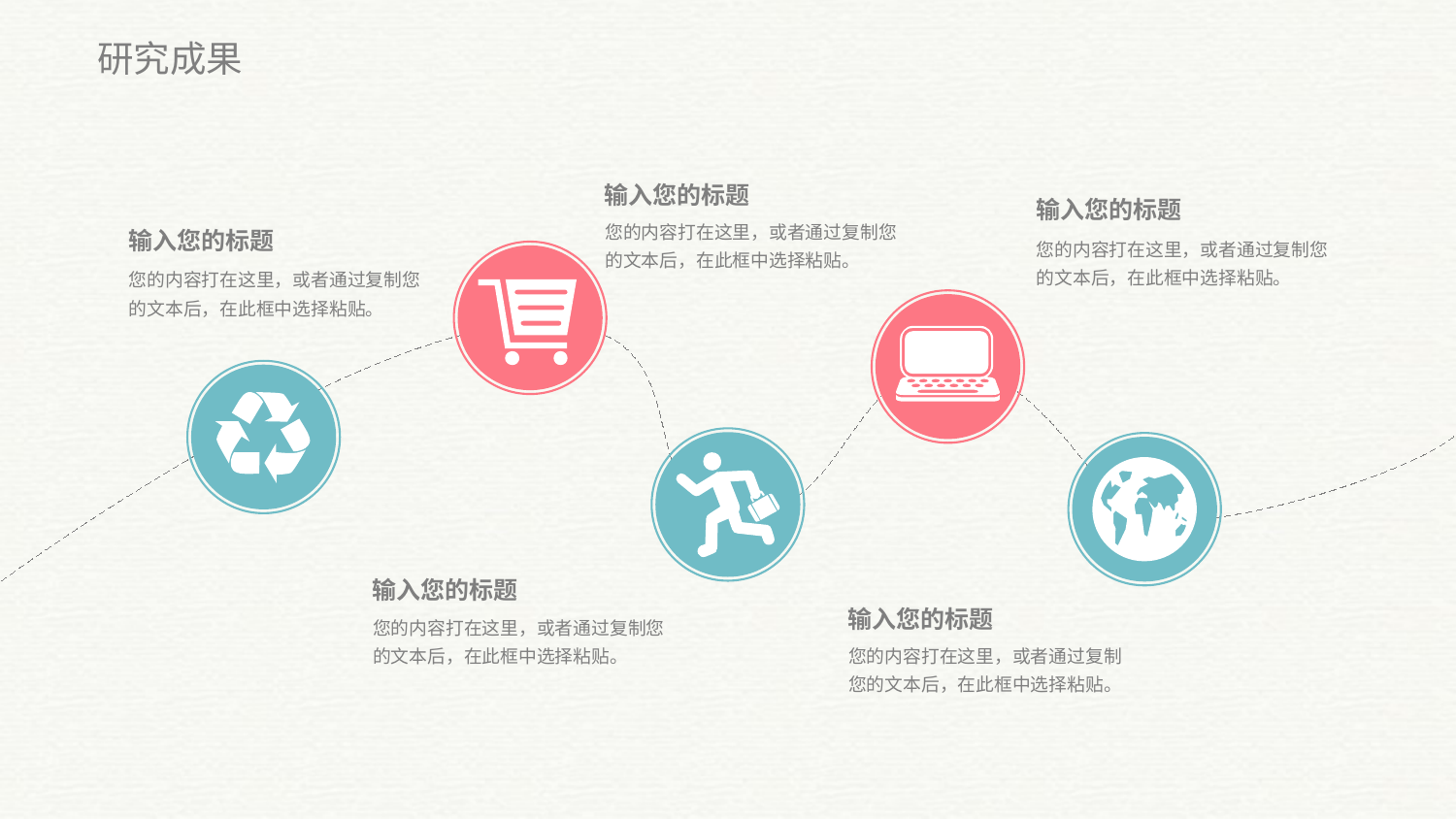

研究成果
输入您的标题
输入您的标题
您的内容打在这里，或者通过复制您的文本后，在此框中选择粘贴。
输入您的标题
您的内容打在这里，或者通过复制您的文本后，在此框中选择粘贴。

您的内容打在这里，或者通过复制您的文本后，在此框中选择粘贴。

输入您的标题
输入您的标题
您的内容打在这里，或者通过复制您的文本后，在此框中选择粘贴。
您的内容打在这里，或者通过复制您的文本后，在此框中选择粘贴。